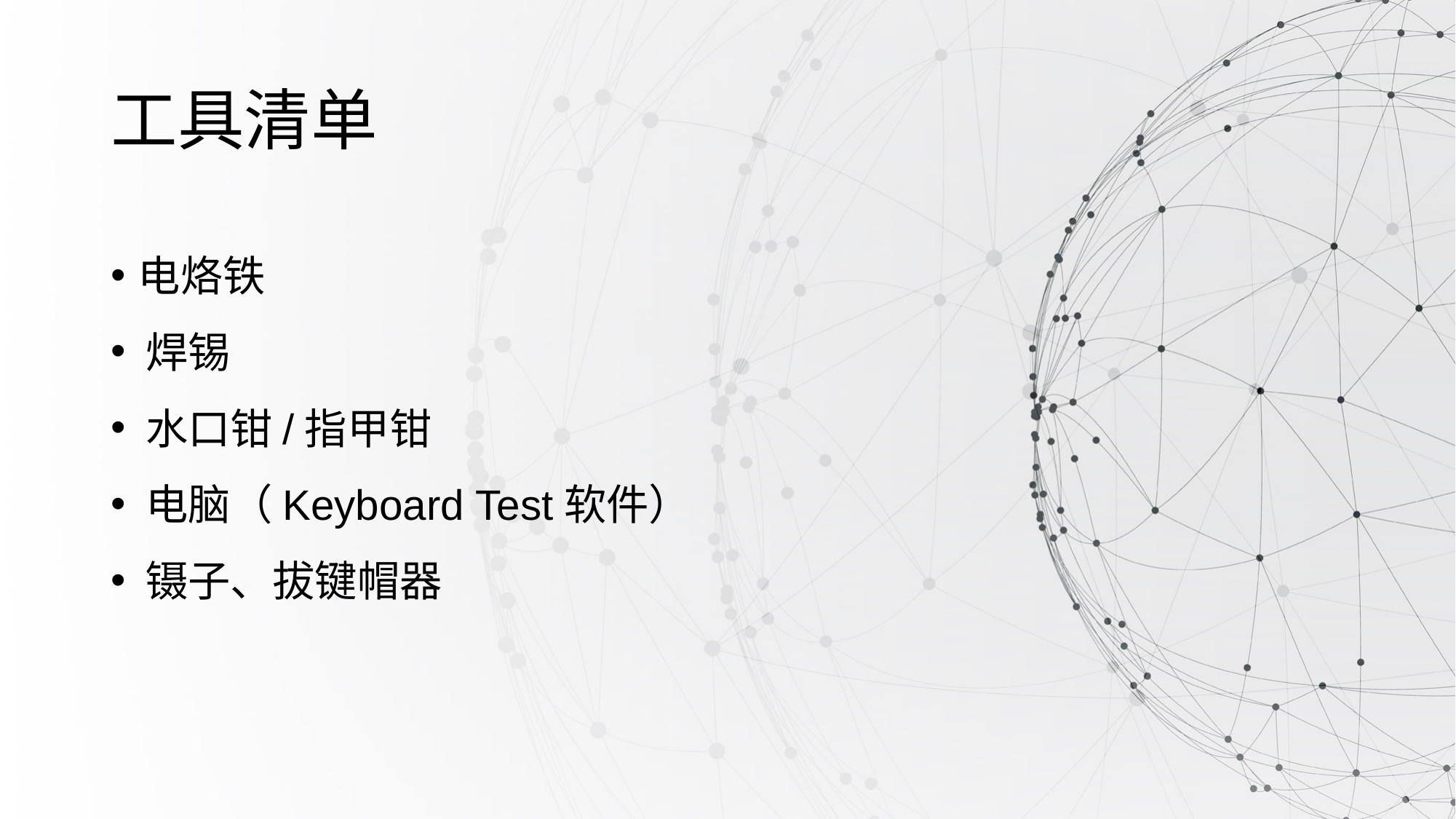

# 工具清单
电烙铁
 焊锡
 水口钳/指甲钳
 电脑（Keyboard Test软件）
 镊子、拔键帽器